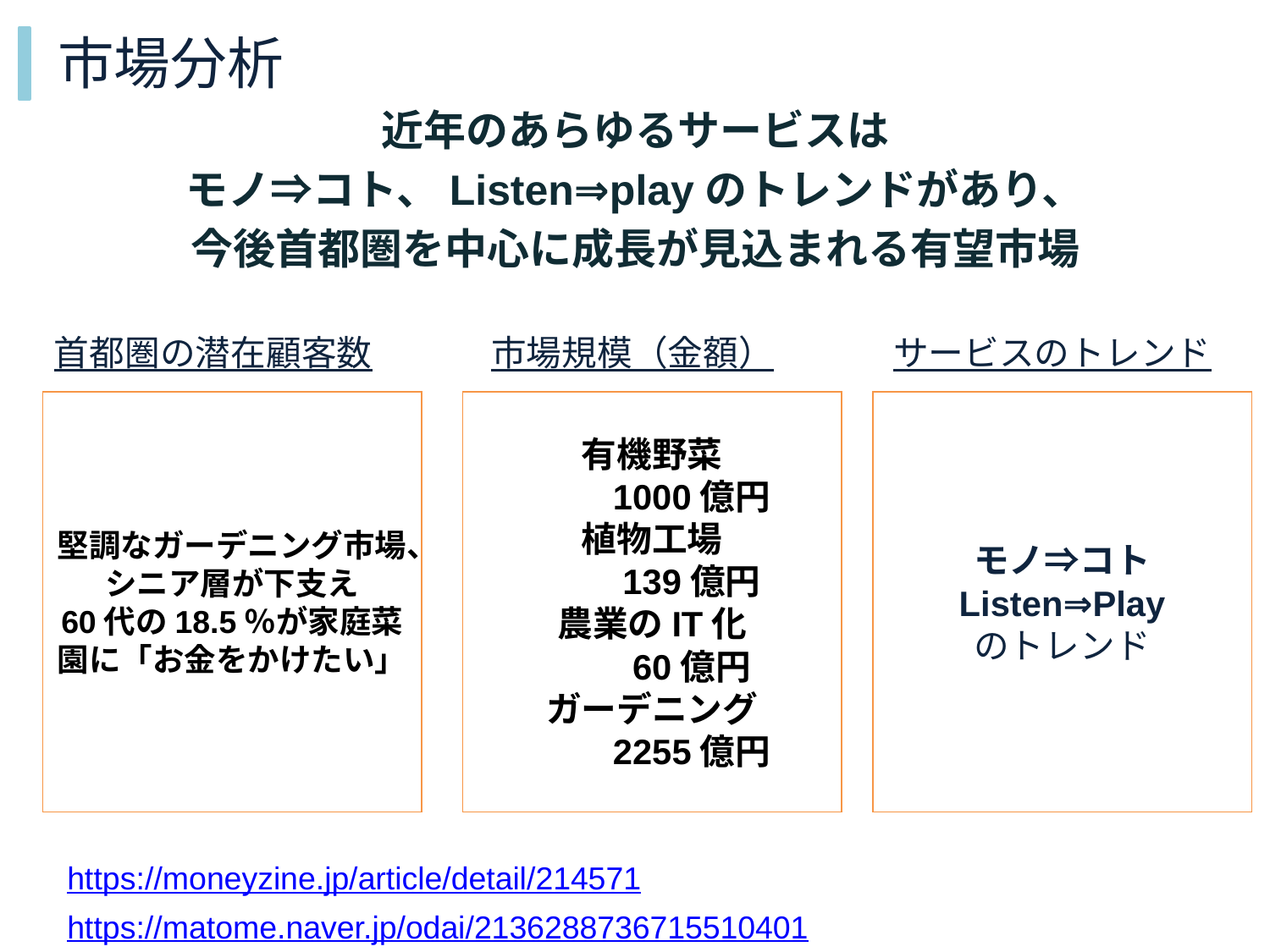

# 市場分析
近年のあらゆるサービスは
モノ⇒コト、Listen⇒playのトレンドがあり、
今後首都圏を中心に成長が見込まれる有望市場
首都圏の潜在顧客数
市場規模（金額）
サービスのトレンド
堅調なガーデニング市場、シニア層が下支え
60代の18.5％が家庭菜園に「お金をかけたい」
有機野菜
　　1000億円
植物工場
　　139億円
農業のIT化
　　60億円
ガーデニング
　　2255億円
モノ⇒コト
Listen⇒Play
のトレンド
https://moneyzine.jp/article/detail/214571
https://matome.naver.jp/odai/2136288736715510401